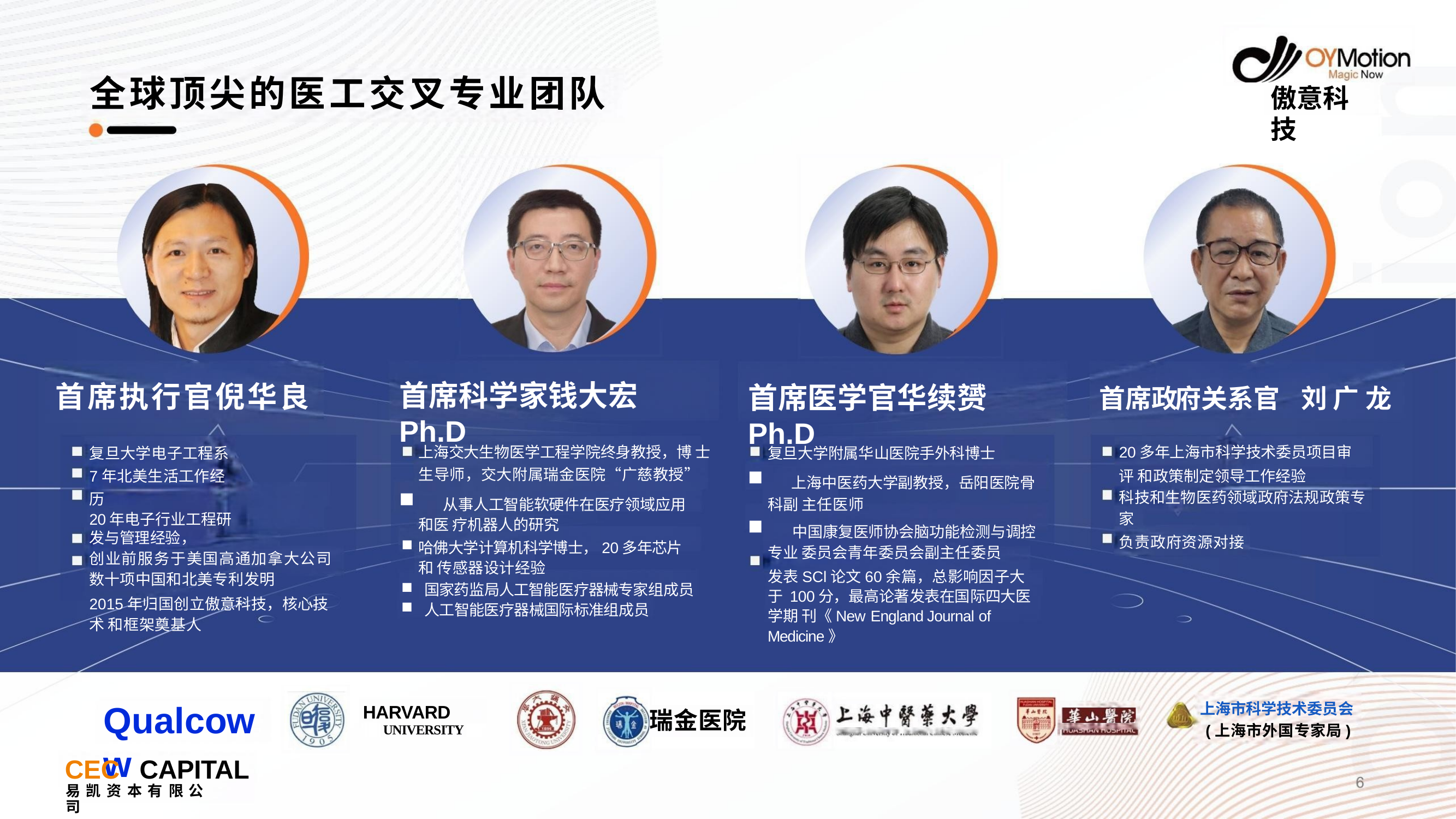

# 全球顶尖的医工交叉专业团队
傲意科技

首席科学家钱大宏 Ph.D
首席执行官倪华良
首席医学官华续赟 Ph.D
首席政府关系官	刘 广 龙
20多年上海市科学技术委员项目审评 和政策制定领导工作经验
科技和生物医药领域政府法规政策专 家
负责政府资源对接
上海交大生物医学工程学院终身教授，博 士生导师，交大附属瑞金医院“广慈教授”
	从事人工智能软硬件在医疗领域应用和医 疗机器人的研究
哈佛大学计算机科学博士，20多年芯片和 传感器设计经验
国家药监局人工智能医疗器械专家组成员
人工智能医疗器械国际标准组成员
复旦大学附属华山医院手外科博士
	上海中医药大学副教授，岳阳医院骨科副 主任医师
	中国康复医师协会脑功能检测与调控专业 委员会青年委员会副主任委员
发表SCl论文60余篇，总影响因子大于 100分，最高论著发表在国际四大医学期 刊《New England Journal of Medicine》
复旦大学电子工程系 7年北美生活工作经历
20年电子行业工程研发与管理经验，
创业前服务于美国高通加拿大公司 数十项中国和北美专利发明
2015年归国创立傲意科技，核心技术 和框架奠基人

上海市科学技术委员会  (上海市外国专家局)
Qualcoww
HARVARD
UNIVERSITY

瑞金医院
CEC	CAPITAL
易 凯 资 本 有 限 公	司